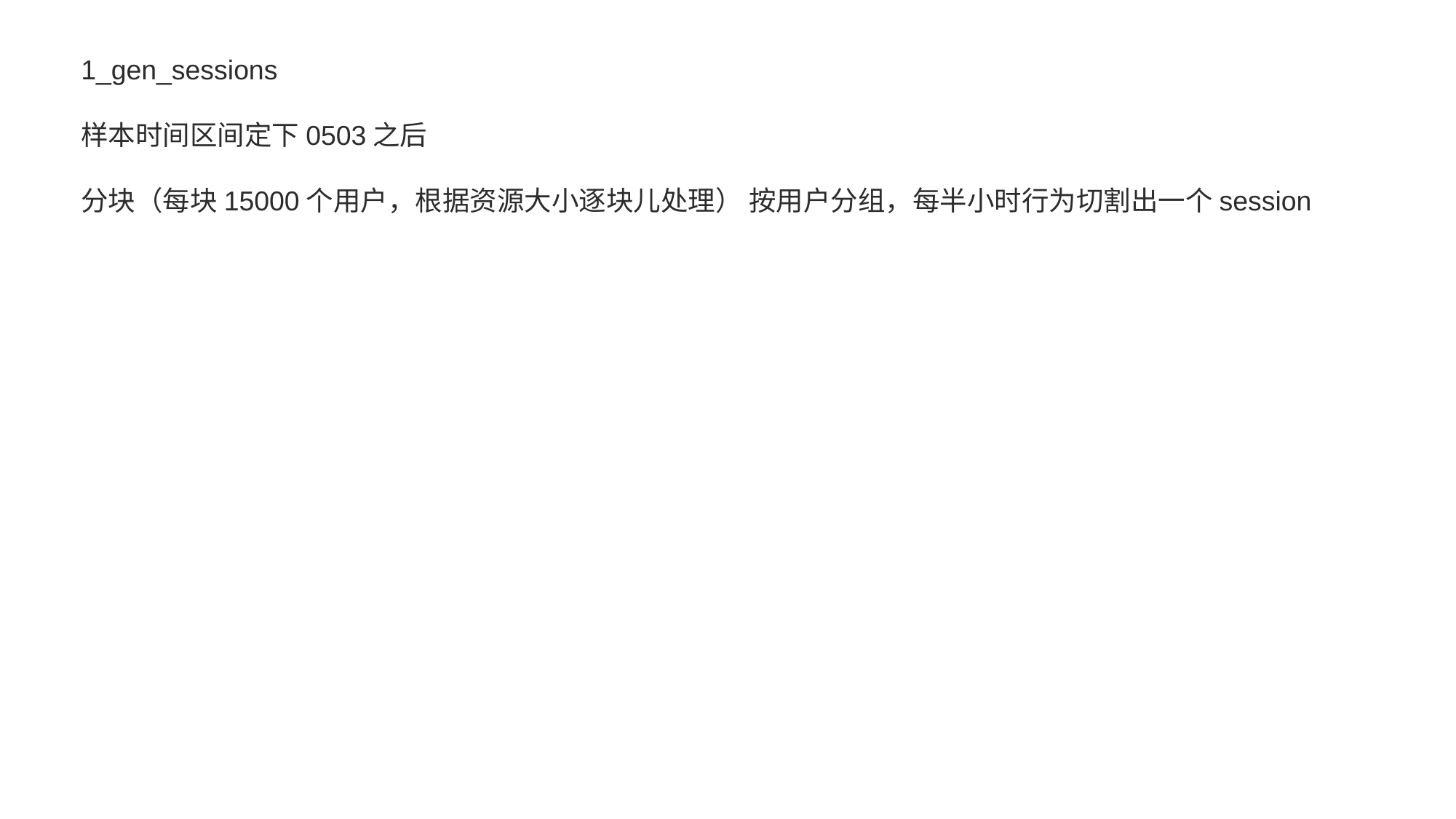

1_gen_sessions

样本时间区间定下0503之后

分块（每块15000个用户，根据资源大小逐块儿处理） 按用户分组，每半小时行为切割出一个session